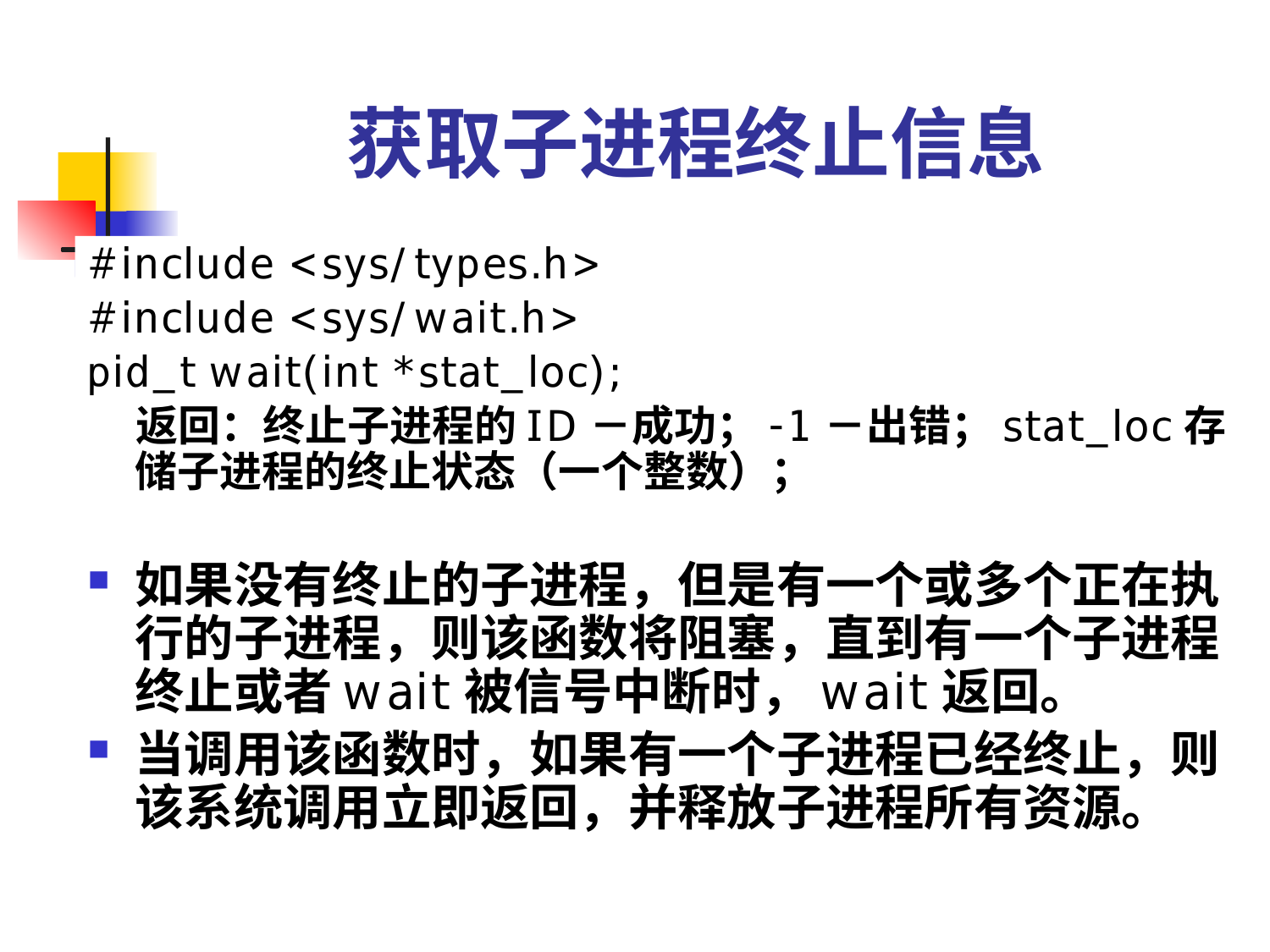

# 获取子进程终止信息
#include <sys/types.h>
#include <sys/wait.h>
pid_t wait(int *stat_loc);
    返回：终止子进程的ID－成功；-1－出错；stat_loc存储子进程的终止状态（一个整数）；

如果没有终止的子进程，但是有一个或多个正在执行的子进程，则该函数将阻塞，直到有一个子进程终止或者wait被信号中断时，wait返回。
当调用该函数时，如果有一个子进程已经终止，则该系统调用立即返回，并释放子进程所有资源。